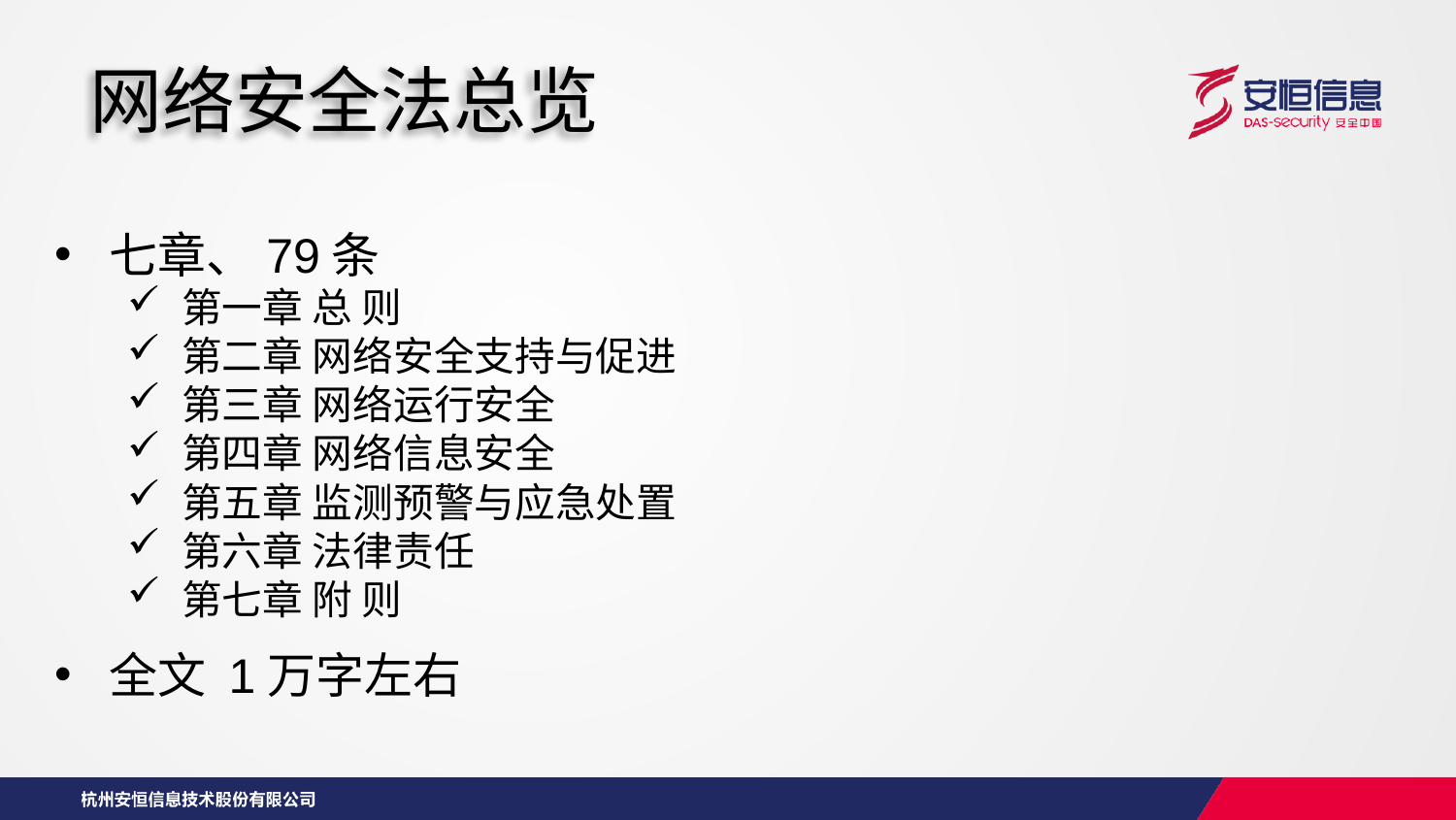

网络安全法总览
七章、79条
第一章 总 则
第二章 网络安全支持与促进
第三章 网络运行安全
第四章 网络信息安全
第五章 监测预警与应急处置
第六章 法律责任
第七章 附 则
全文 1万字左右